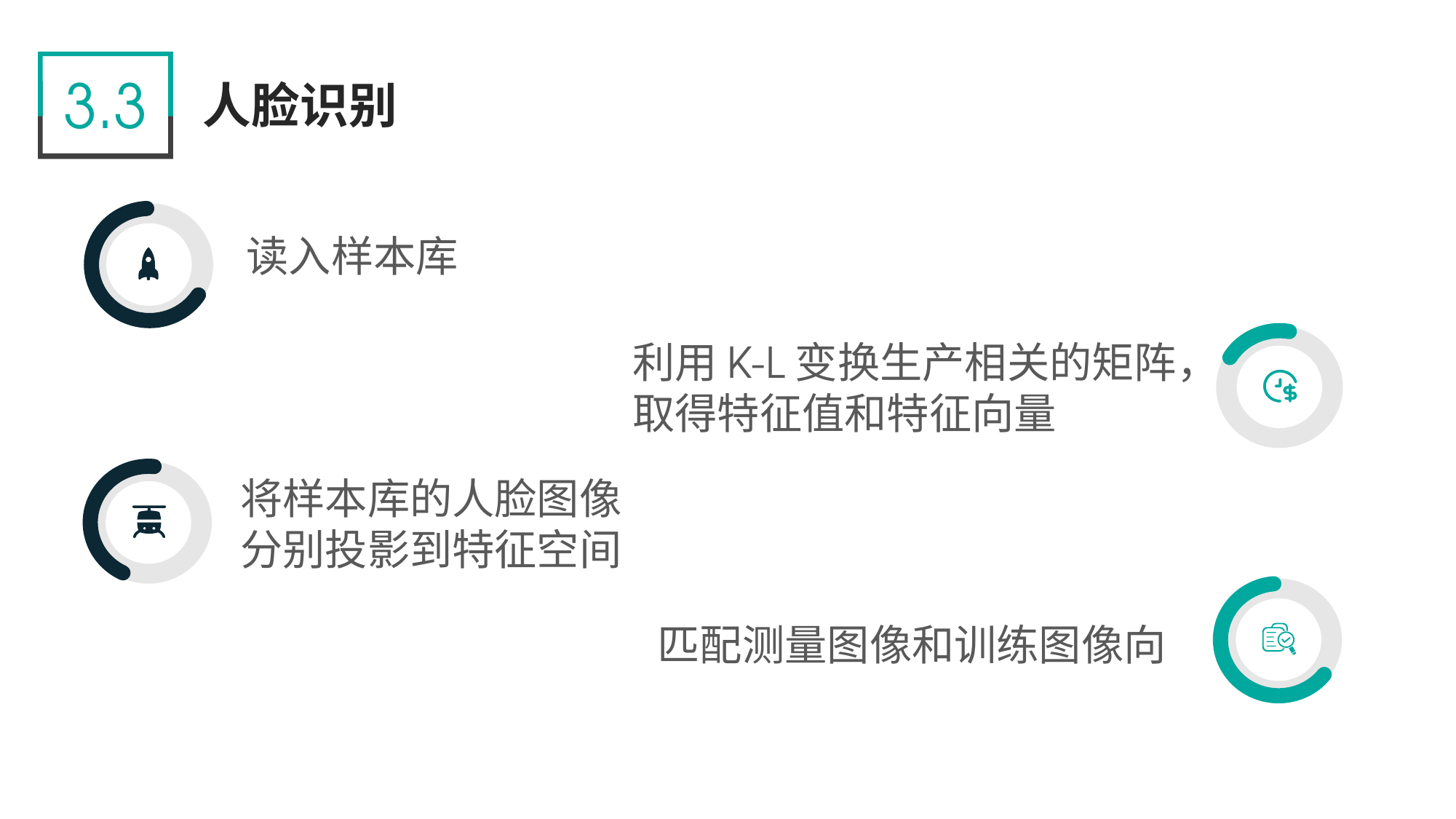

3.3
人脸识别

读入样本库

利用K-L变换生产相关的矩阵，
取得特征值和特征向量

将样本库的人脸图像
分别投影到特征空间

匹配测量图像和训练图像向